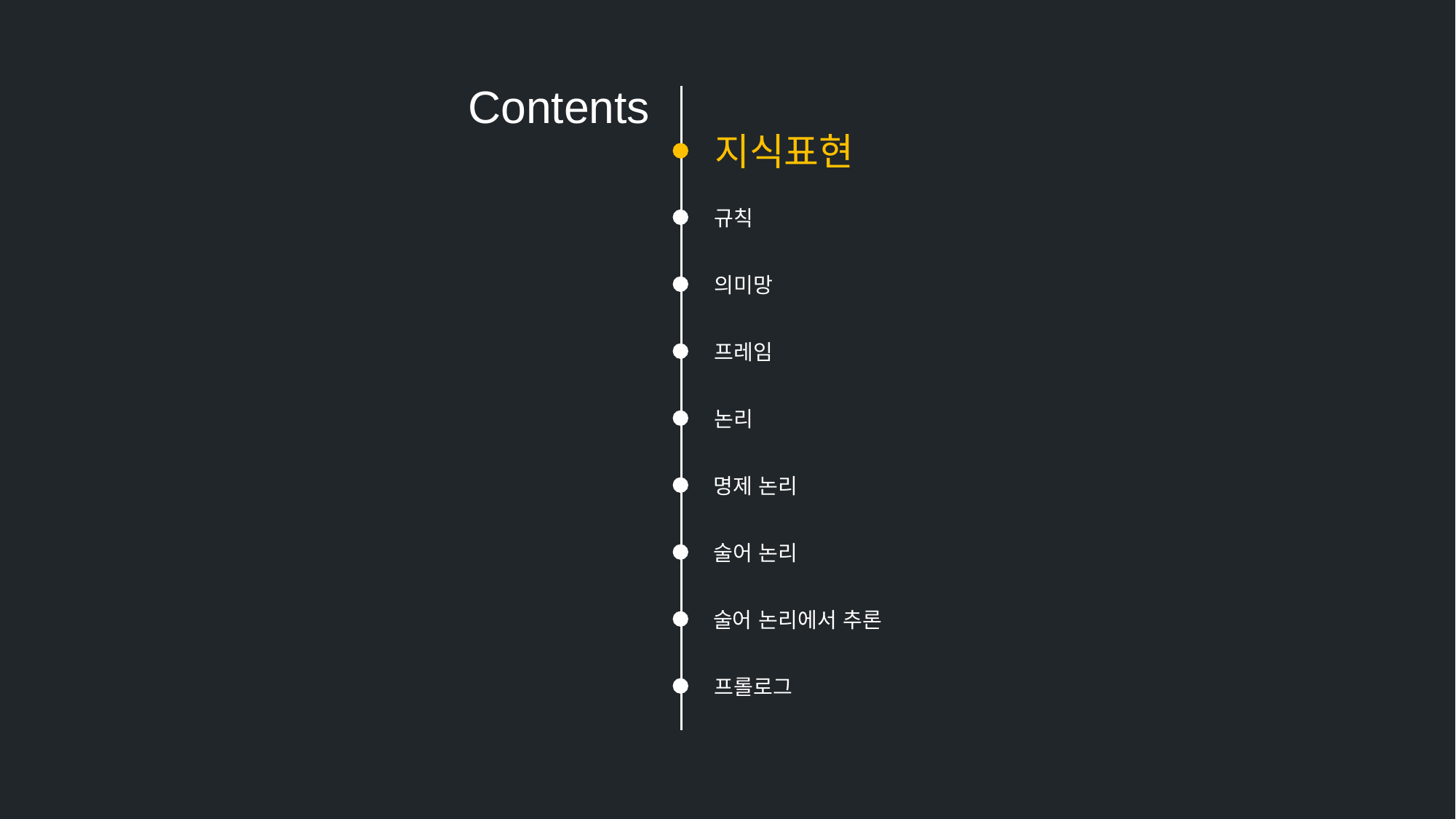

Contents
지식표현

규칙

의미망

프레임

논리

명제 논리

술어 논리

술어 논리에서 추론

프롤로그